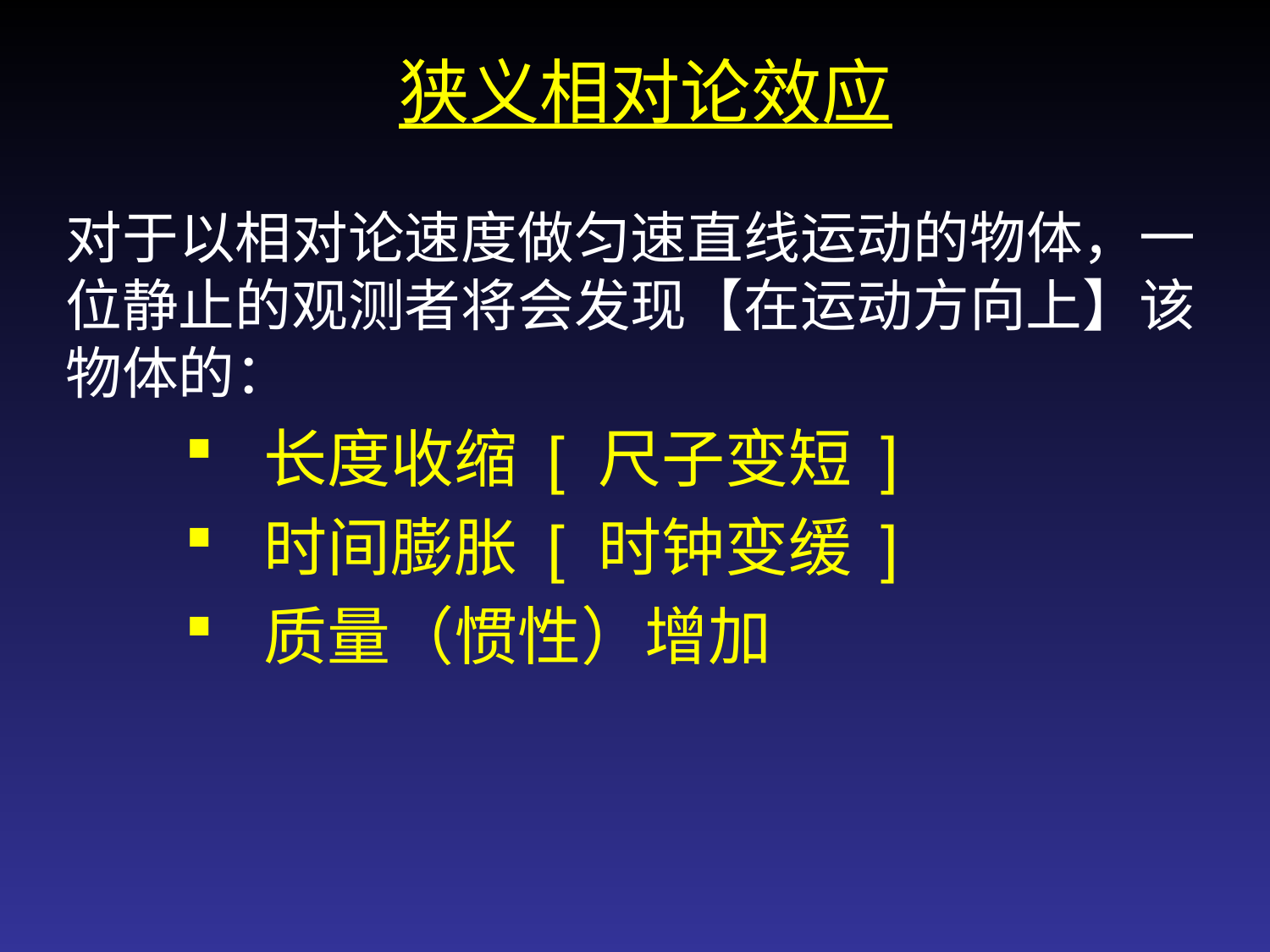

狭义相对论效应
对于以相对论速度做匀速直线运动的物体，一位静止的观测者将会发现【在运动方向上】该物体的：
长度收缩 [ 尺子变短 ]
时间膨胀 [ 时钟变缓 ]
质量（惯性）增加